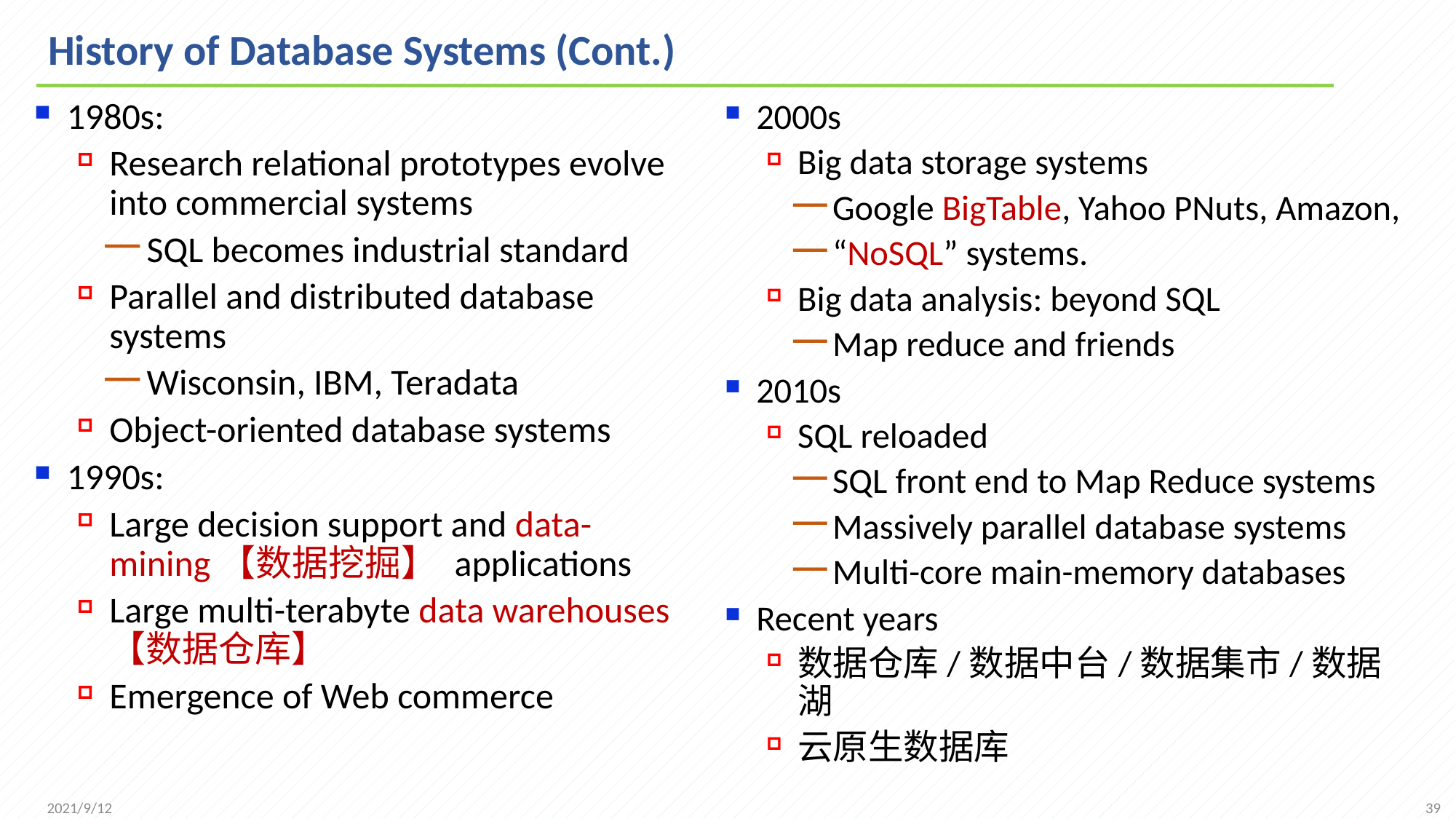

# History of Database Systems (Cont.)
1980s:
Research relational prototypes evolve into commercial systems
SQL becomes industrial standard
Parallel and distributed database systems
Wisconsin, IBM, Teradata
Object-oriented database systems
1990s:
Large decision support and data-mining【数据挖掘】 applications
Large multi-terabyte data warehouses【数据仓库】
Emergence of Web commerce
2000s
Big data storage systems
Google BigTable, Yahoo PNuts, Amazon,
“NoSQL” systems.
Big data analysis: beyond SQL
Map reduce and friends
2010s
SQL reloaded
SQL front end to Map Reduce systems
Massively parallel database systems
Multi-core main-memory databases
Recent years
数据仓库/数据中台/数据集市/数据湖
云原生数据库
39
2021/9/12